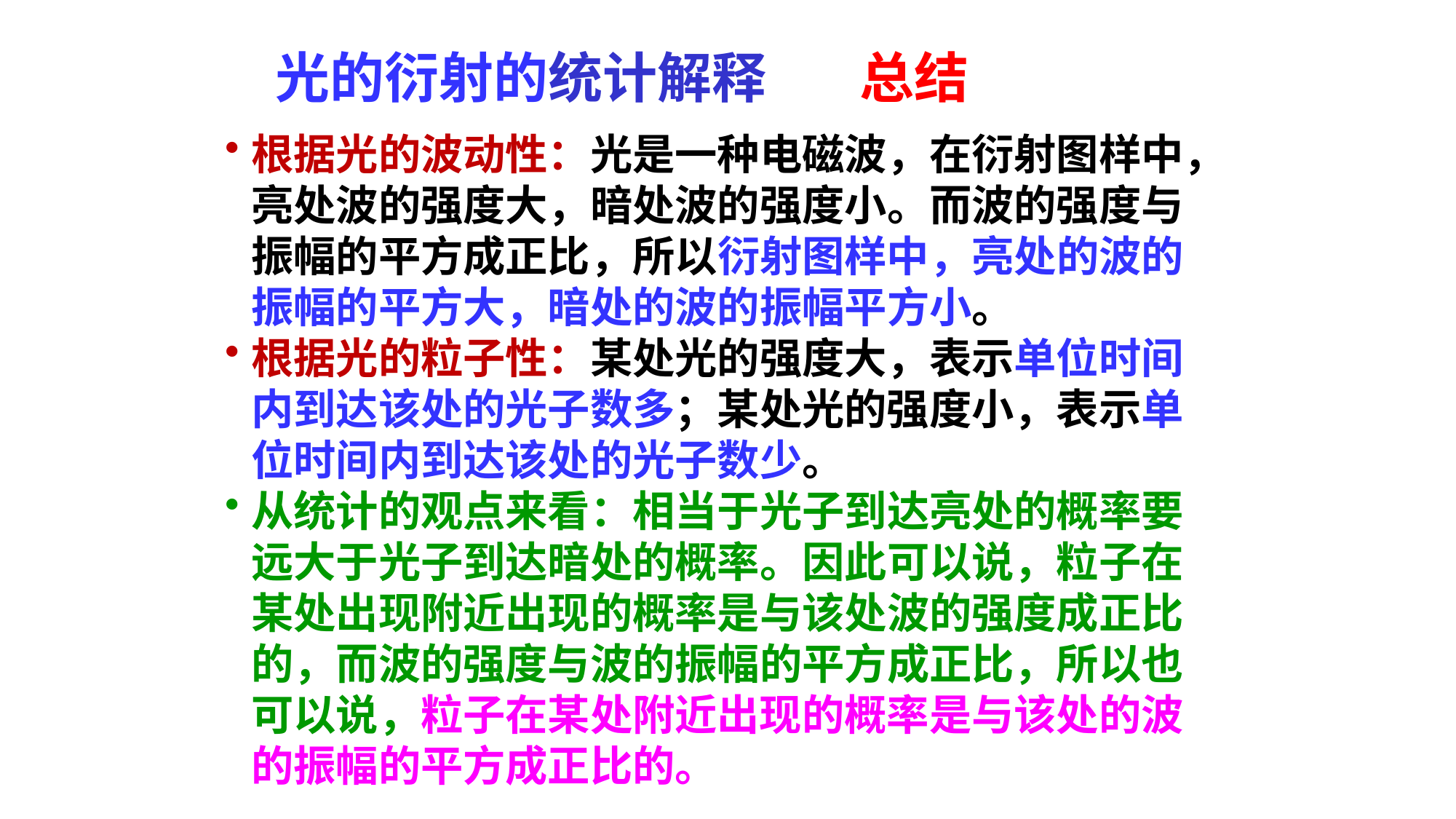

光的衍射的统计解释
总结
根据光的波动性：光是一种电磁波，在衍射图样中，亮处波的强度大，暗处波的强度小。而波的强度与振幅的平方成正比，所以衍射图样中，亮处的波的振幅的平方大，暗处的波的振幅平方小。
根据光的粒子性：某处光的强度大，表示单位时间内到达该处的光子数多；某处光的强度小，表示单位时间内到达该处的光子数少。
从统计的观点来看：相当于光子到达亮处的概率要远大于光子到达暗处的概率。因此可以说，粒子在某处出现附近出现的概率是与该处波的强度成正比的，而波的强度与波的振幅的平方成正比，所以也可以说，粒子在某处附近出现的概率是与该处的波的振幅的平方成正比的。